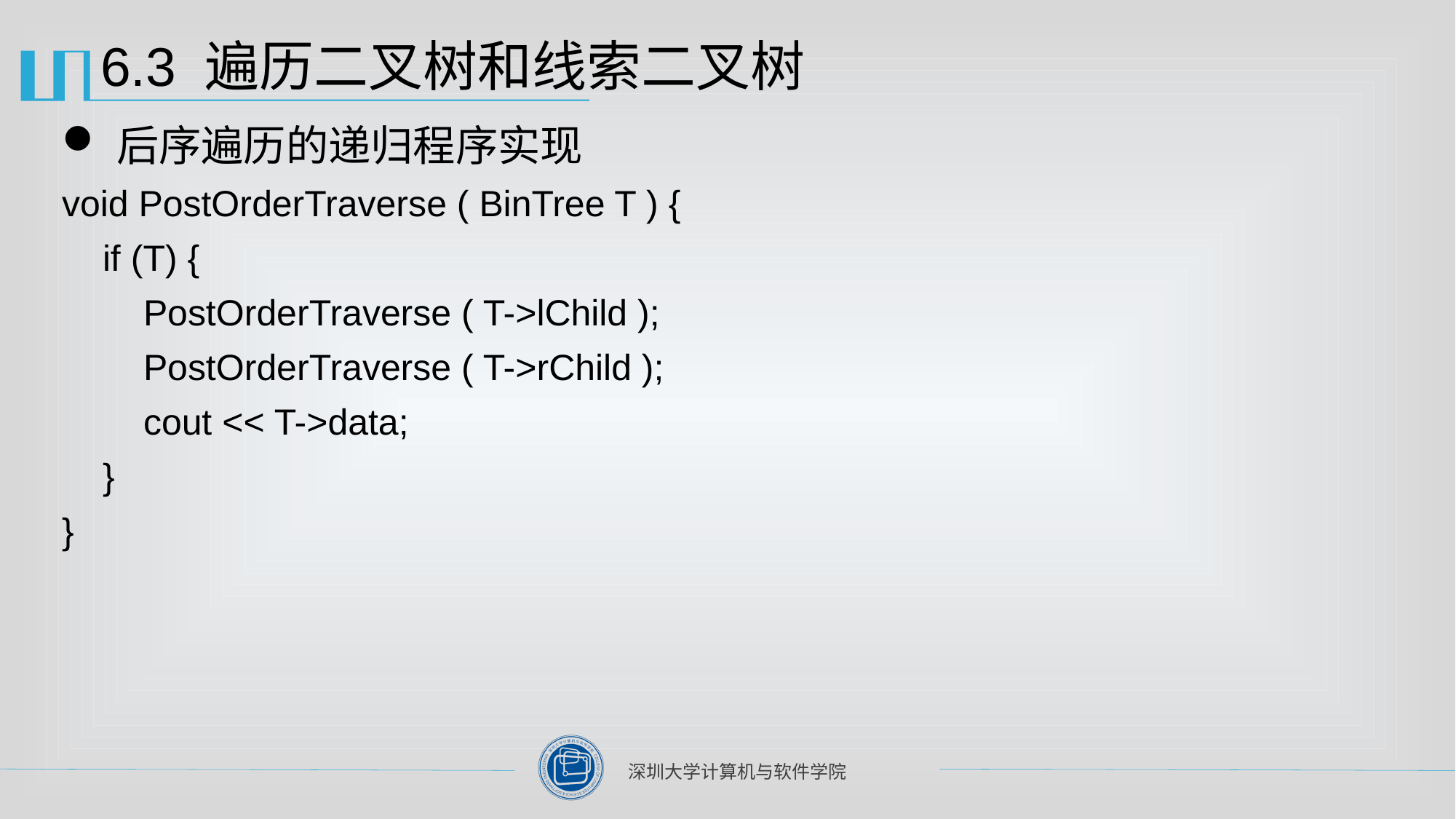

# 6.3 遍历二叉树和线索二叉树
后序遍历的递归程序实现
void PostOrderTraverse ( BinTree T ) {
    if (T) {
        PostOrderTraverse ( T->lChild );
        PostOrderTraverse ( T->rChild );
        cout << T->data;
    }
}

38